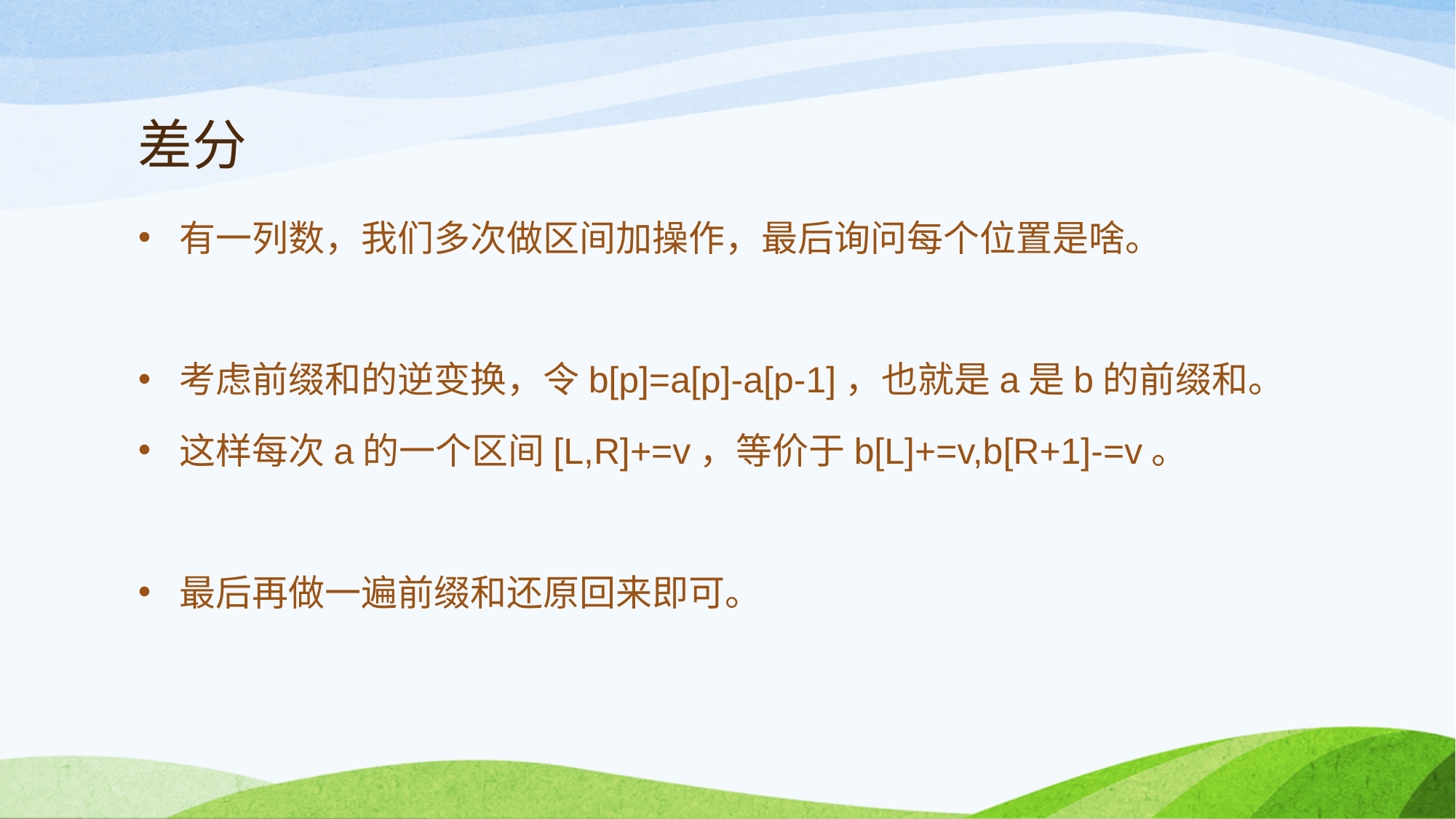

# 差分
有一列数，我们多次做区间加操作，最后询问每个位置是啥。

考虑前缀和的逆变换，令b[p]=a[p]-a[p-1]，也就是a是b的前缀和。
这样每次a的一个区间[L,R]+=v，等价于b[L]+=v,b[R+1]-=v。

最后再做一遍前缀和还原回来即可。